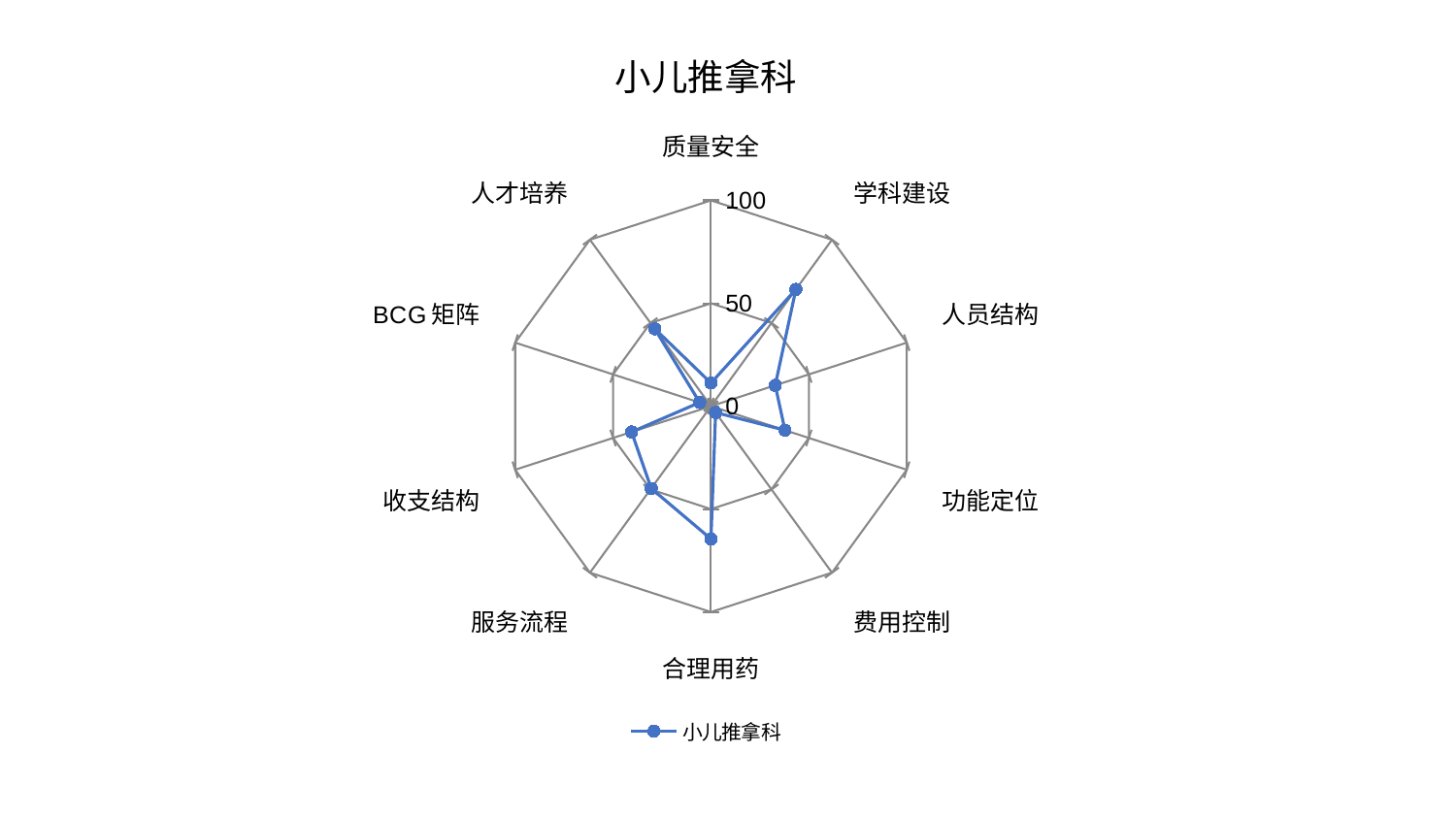

### Chart: 小儿推拿科

| Category | 小儿推拿科 |
|---|---|
| 质量安全 | 11.239034364305981 |
| 学科建设 | 70.14827475219944 |
| 人员结构 | 32.84177823871729 |
| 功能定位 | 37.794581261135974 |
| 费用控制 | 3.84905932308271 |
| 合理用药 | 64.5293849848114 |
| 服务流程 | 49.39914561045856 |
| 收支结构 | 40.550139769854326 |
| BCG矩阵 | 5.782601588968555 |
| 人才培养 | 46.5261354543596 |
97